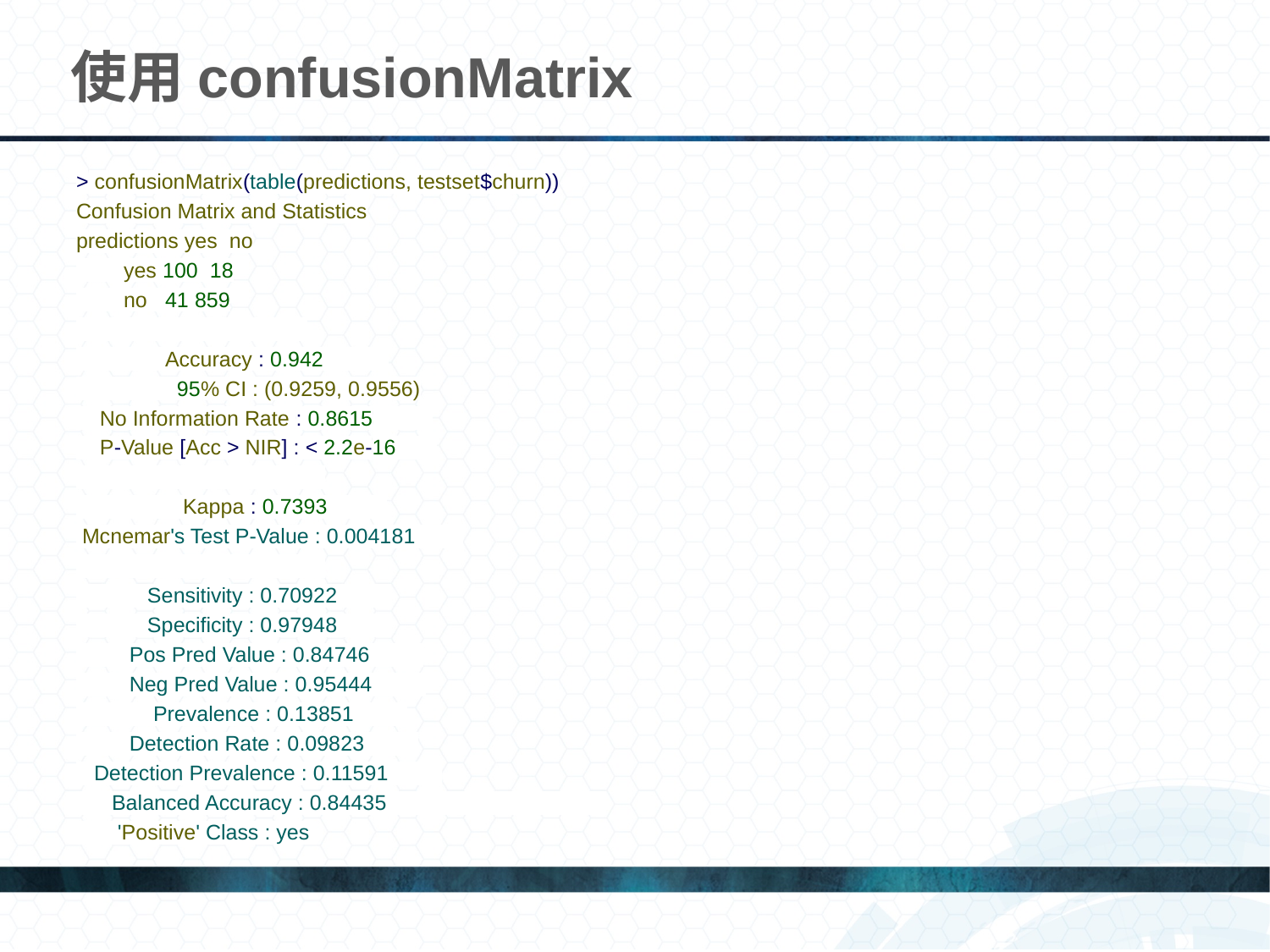

# 使用confusionMatrix
> confusionMatrix(table(predictions, testset$churn))
Confusion Matrix and Statistics
predictions yes  no
        yes 100  18
        no   41 859

               Accuracy : 0.942
                 95% CI : (0.9259, 0.9556)
    No Information Rate : 0.8615
    P-Value [Acc > NIR] : < 2.2e-16

                  Kappa : 0.7393
 Mcnemar's Test P-Value : 0.004181

            Sensitivity : 0.70922
            Specificity : 0.97948
         Pos Pred Value : 0.84746
         Neg Pred Value : 0.95444
             Prevalence : 0.13851
         Detection Rate : 0.09823
   Detection Prevalence : 0.11591
      Balanced Accuracy : 0.84435
       'Positive' Class : yes